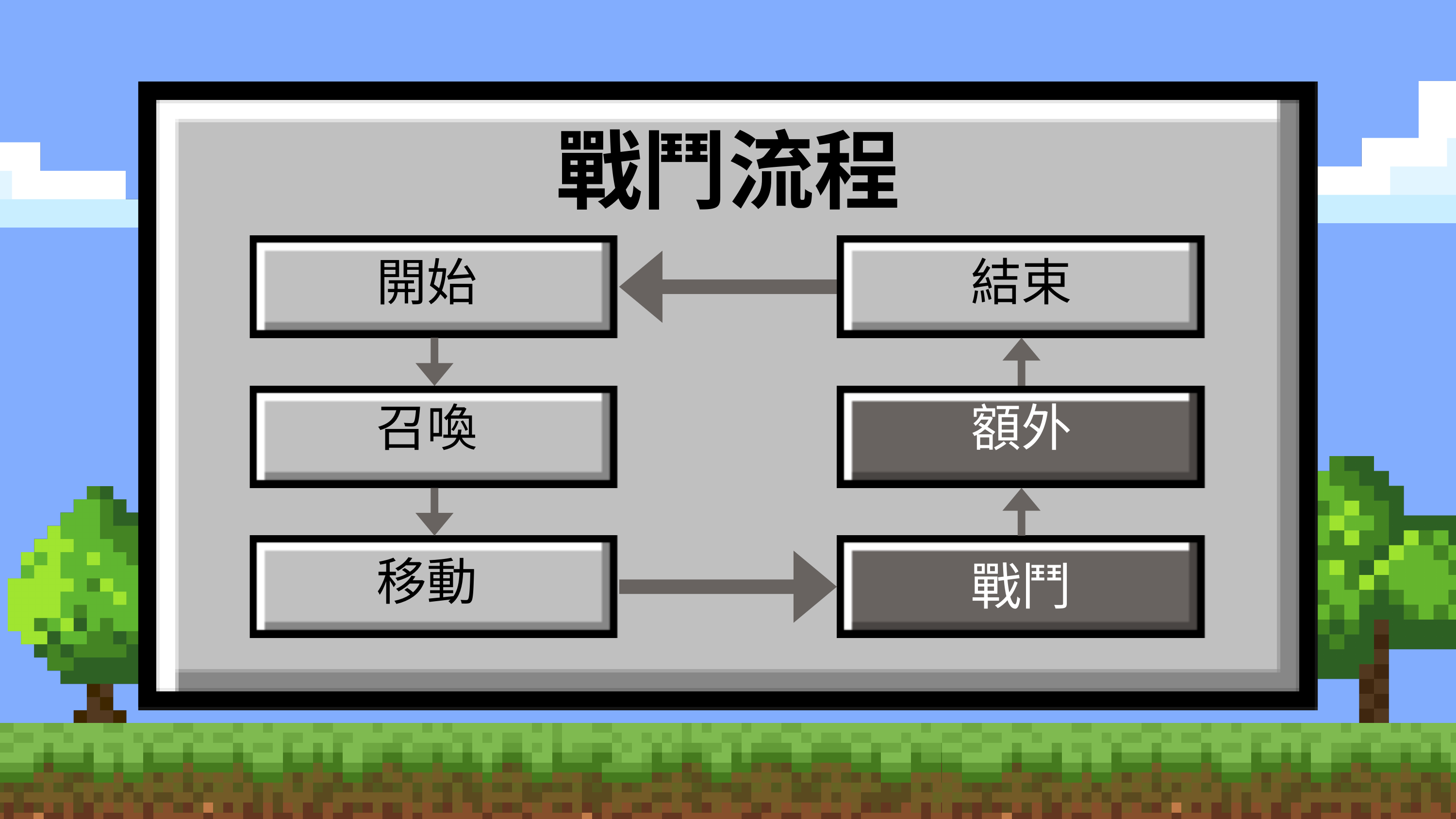

戰鬥流程

開始
結束

召喚
額外

移動
戰鬥